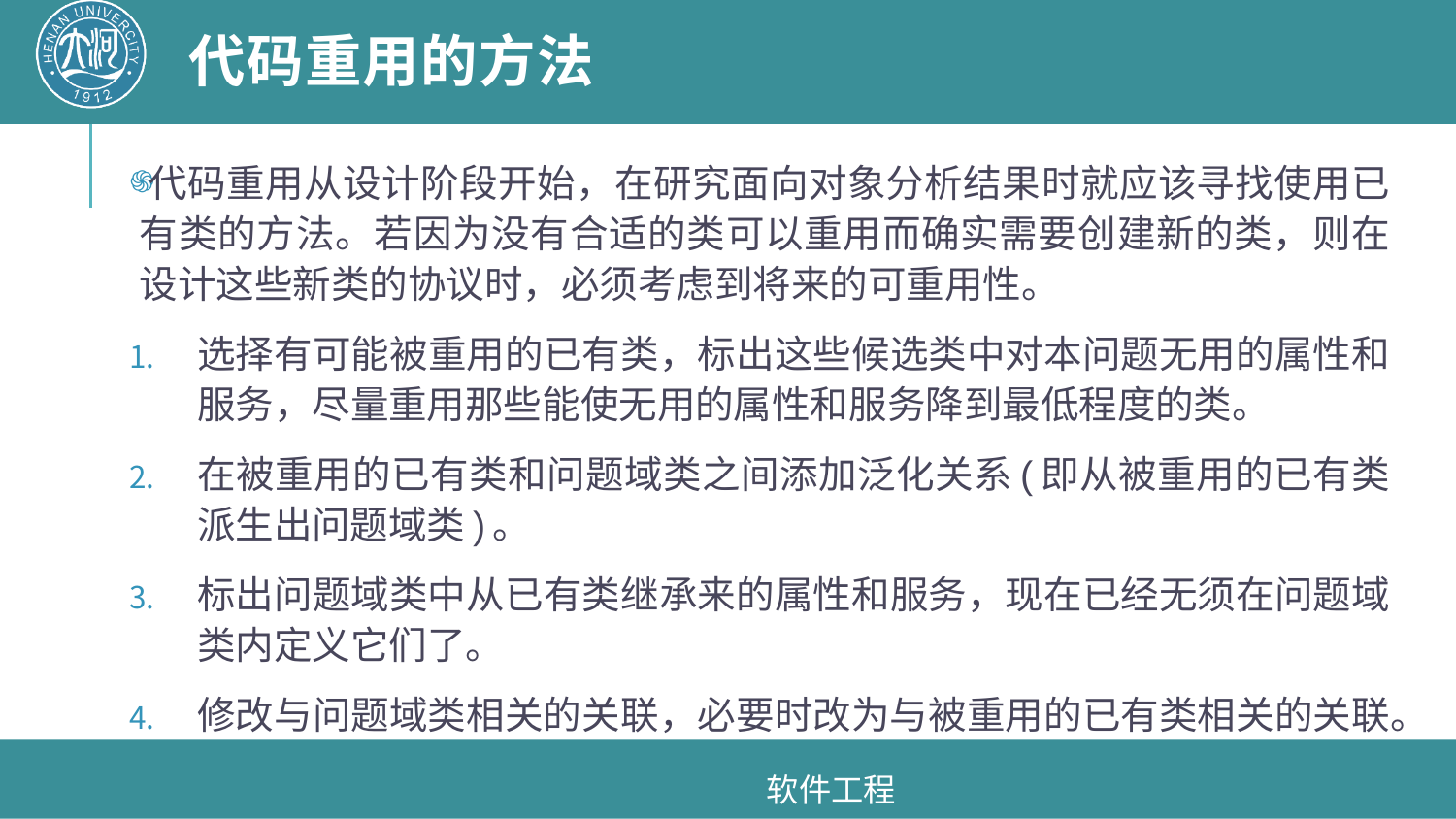

# 代码重用的方法
代码重用从设计阶段开始，在研究面向对象分析结果时就应该寻找使用已有类的方法。若因为没有合适的类可以重用而确实需要创建新的类，则在设计这些新类的协议时，必须考虑到将来的可重用性。
选择有可能被重用的已有类，标出这些候选类中对本问题无用的属性和服务，尽量重用那些能使无用的属性和服务降到最低程度的类。
在被重用的已有类和问题域类之间添加泛化关系(即从被重用的已有类派生出问题域类)。
标出问题域类中从已有类继承来的属性和服务，现在已经无须在问题域类内定义它们了。
修改与问题域类相关的关联，必要时改为与被重用的已有类相关的关联。

软件工程
192